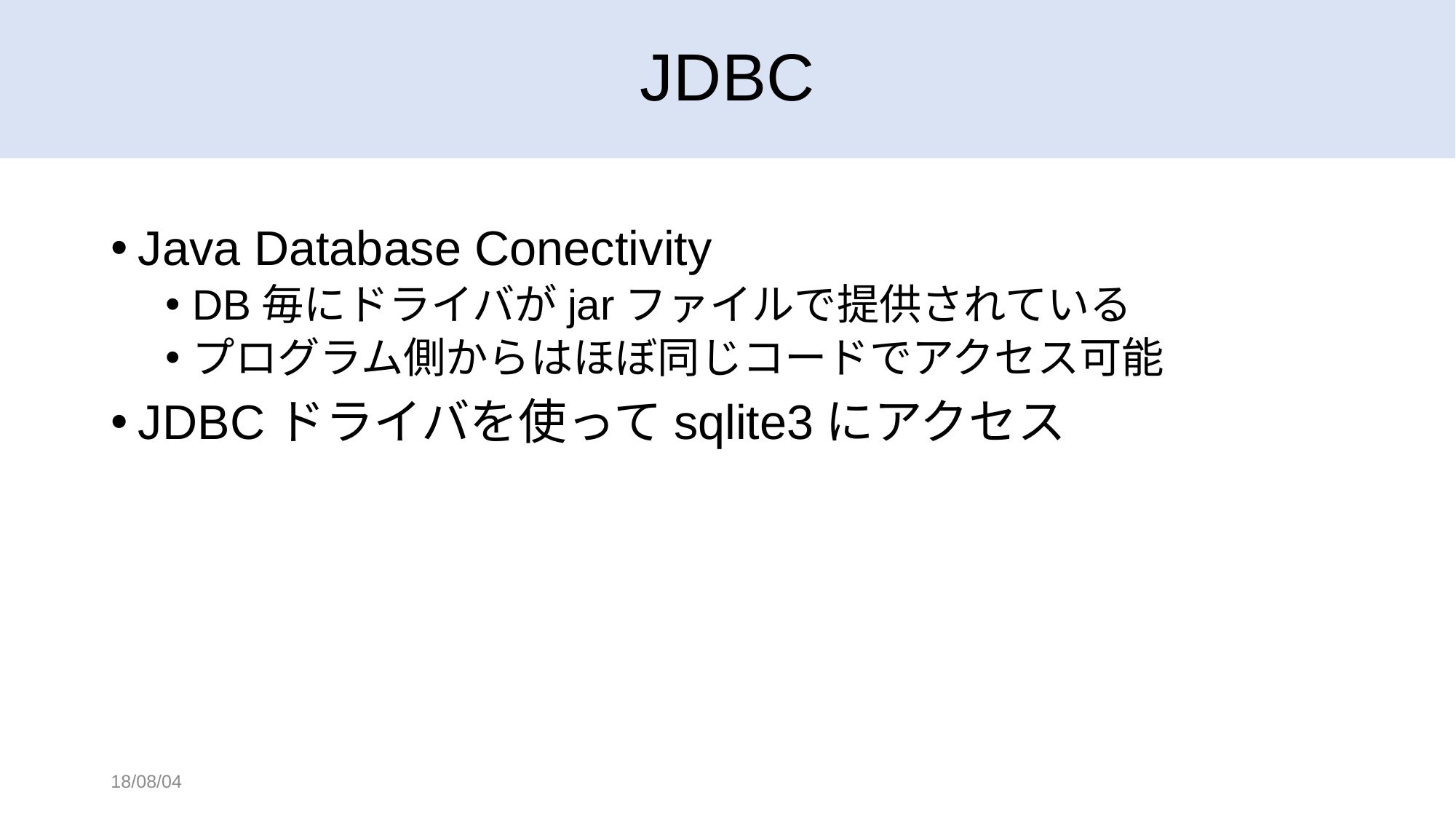

# JDBC
Java Database Conectivity
DB毎にドライバがjarファイルで提供されている
プログラム側からはほぼ同じコードでアクセス可能
JDBCドライバを使ってsqlite3にアクセス
18/08/04